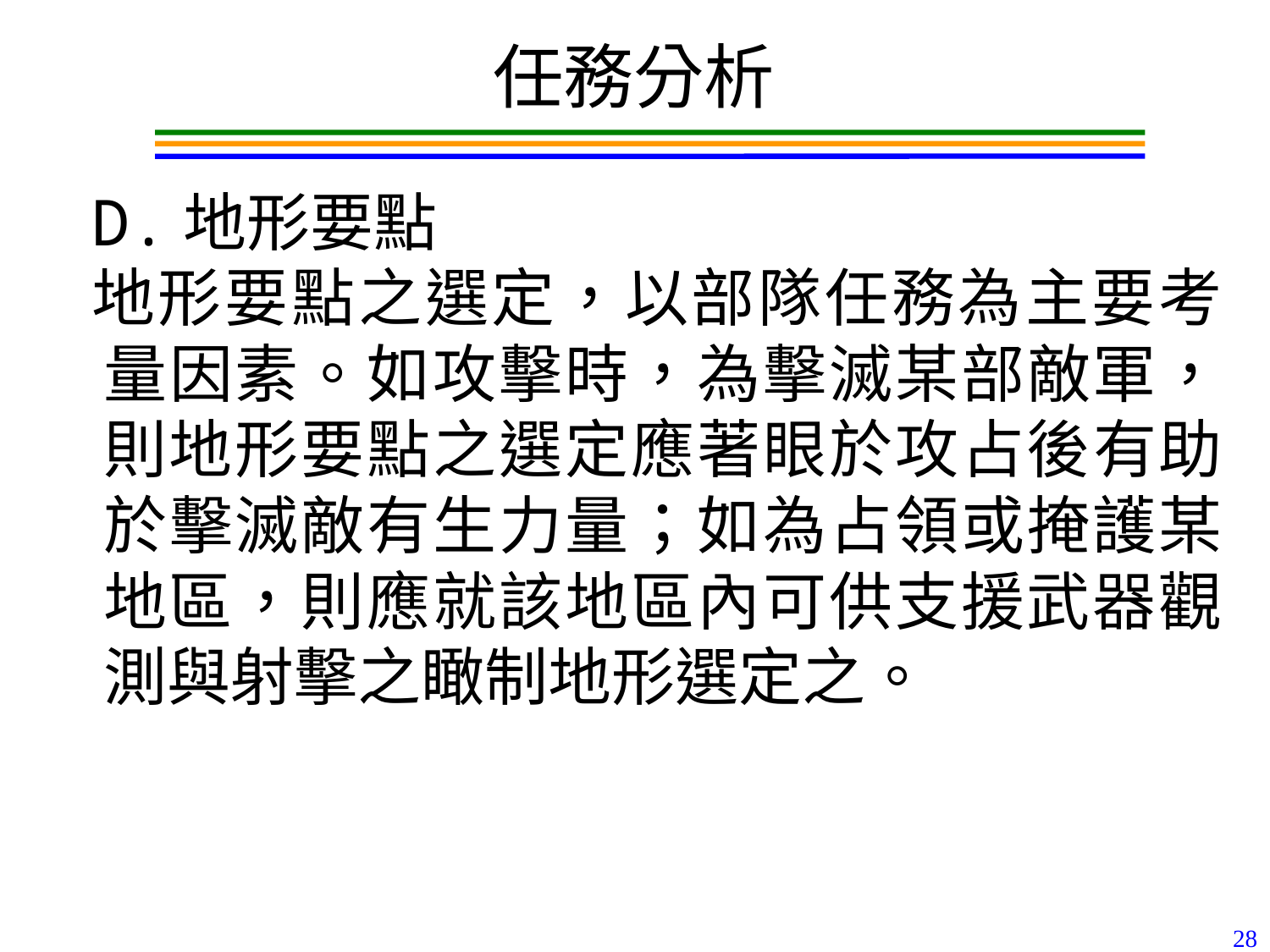

任務分析
D.地形要點
地形要點之選定，以部隊任務為主要考量因素。如攻擊時，為擊滅某部敵軍，則地形要點之選定應著眼於攻占後有助於擊滅敵有生力量；如為占領或掩護某地區，則應就該地區內可供支援武器觀測與射擊之瞰制地形選定之。
28